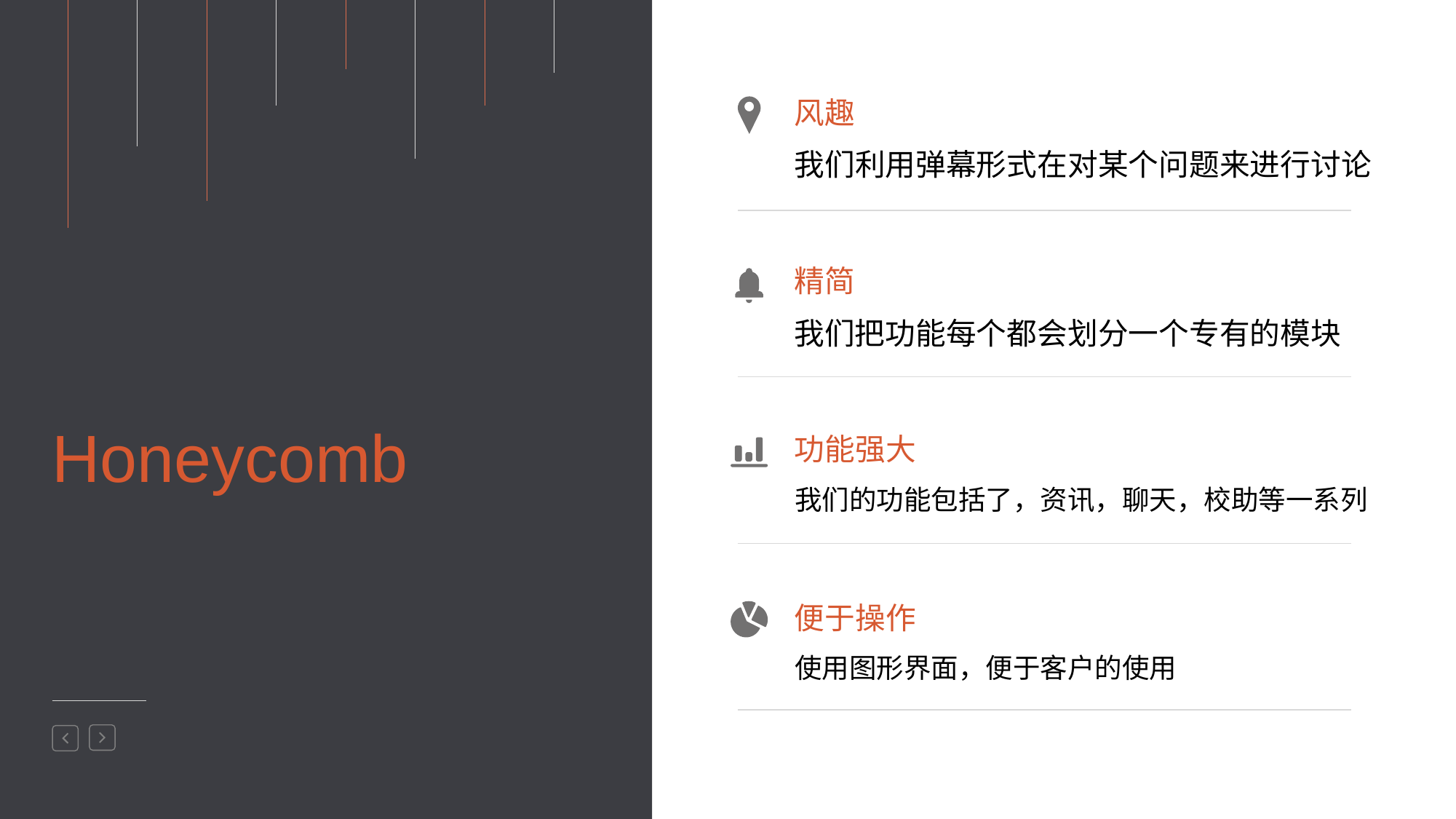

风趣
我们利用弹幕形式在对某个问题来进行讨论

精简
我们把功能每个都会划分一个专有的模块

Honeycomb
功能强大
我们的功能包括了，资讯，聊天，校助等一系列

便于操作
使用图形界面，便于客户的使用